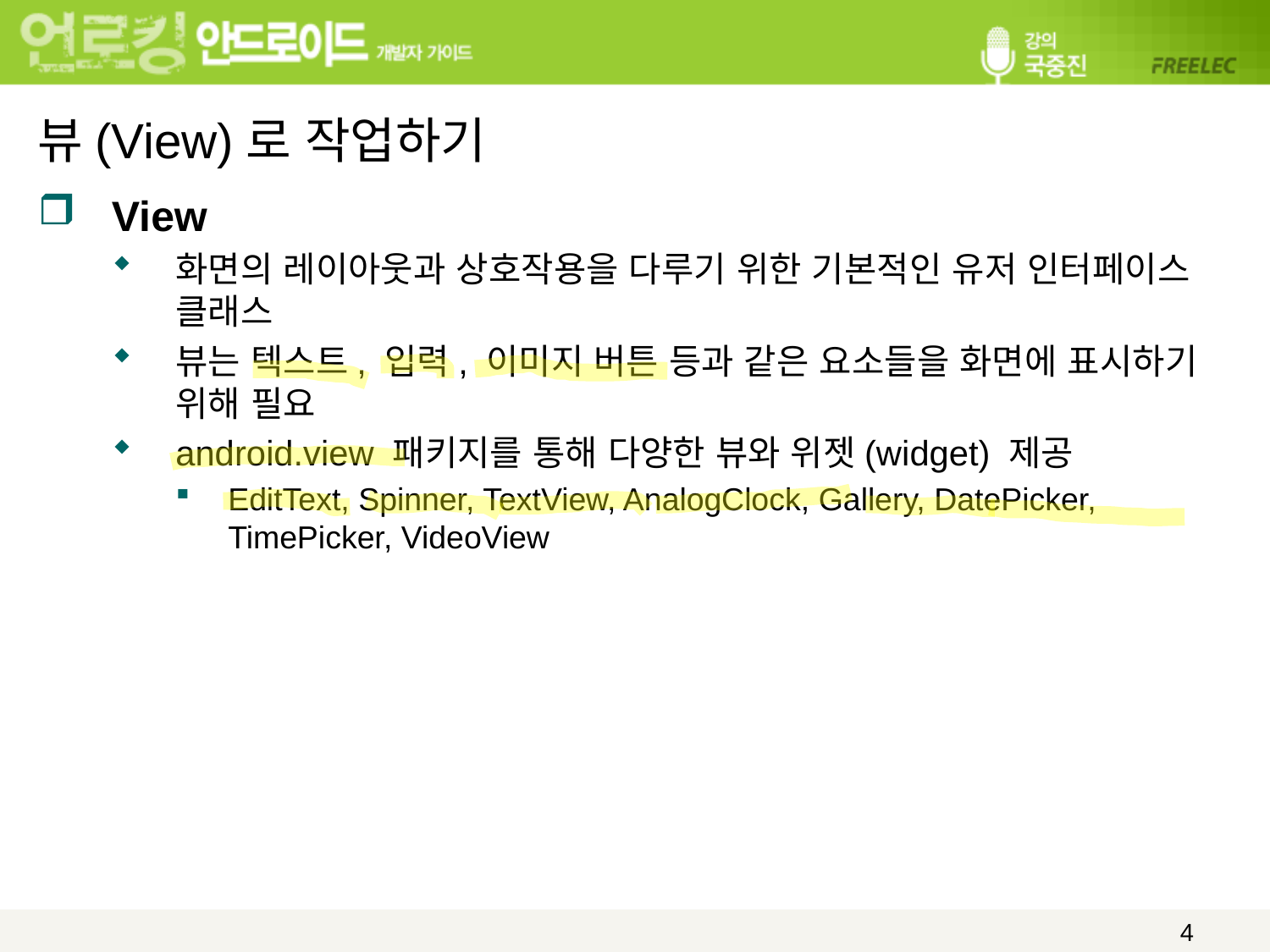

# 뷰(View)로 작업하기
View
화면의 레이아웃과 상호작용을 다루기 위한 기본적인 유저 인터페이스 클래스
뷰는 텍스트, 입력, 이미지 버튼 등과 같은 요소들을 화면에 표시하기 위해 필요
android.view 패키지를 통해 다양한 뷰와 위젯(widget) 제공
EditText, Spinner, TextView, AnalogClock, Gallery, DatePicker, TimePicker, VideoView
4